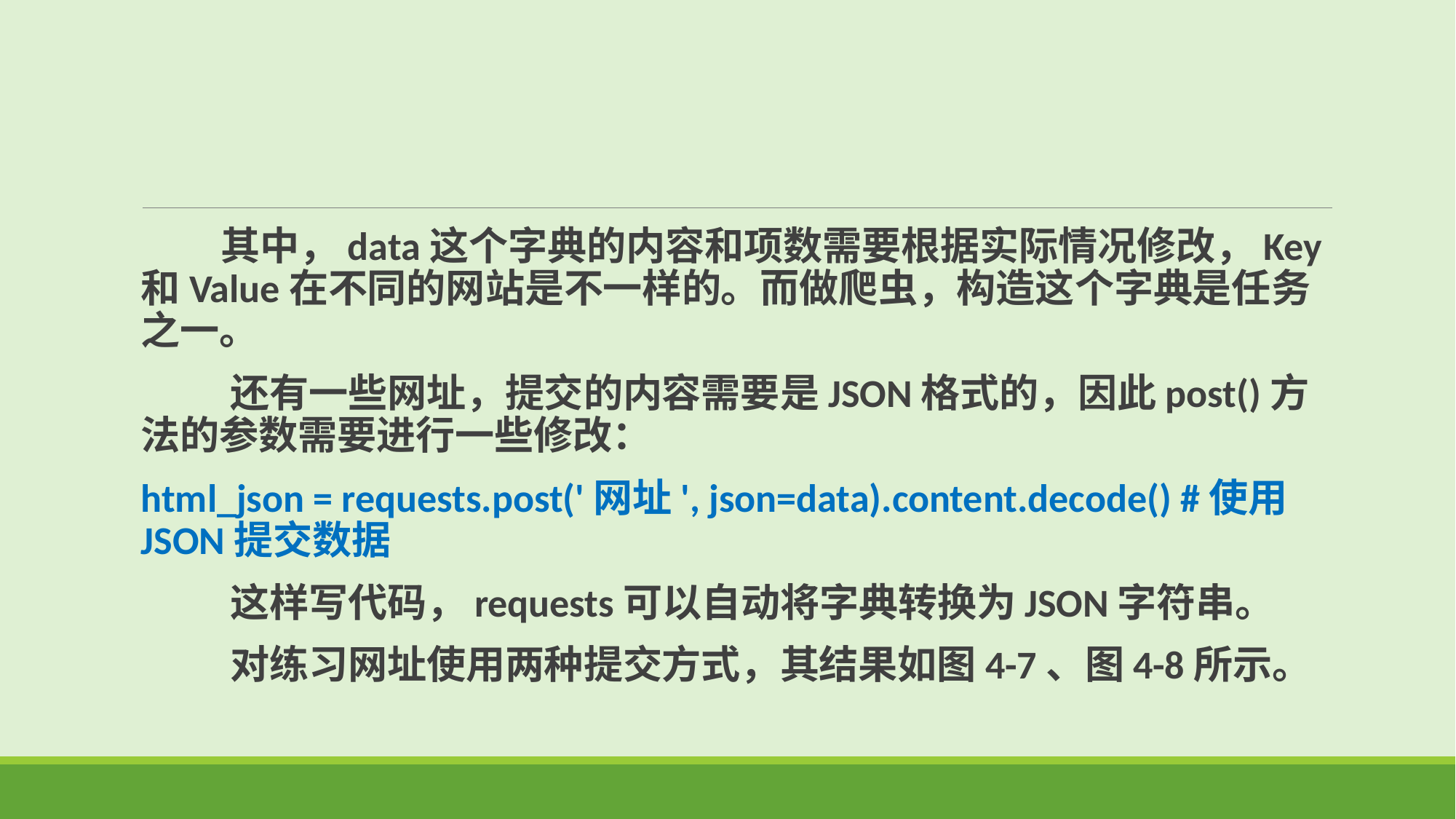

其中，data这个字典的内容和项数需要根据实际情况修改，Key和Value在不同的网站是不一样的。而做爬虫，构造这个字典是任务之一。
         还有一些网址，提交的内容需要是JSON格式的，因此post()方法的参数需要进行一些修改：
html_json = requests.post('网址', json=data).content.decode() #使用JSON提交数据
         这样写代码，requests可以自动将字典转换为JSON字符串。
         对练习网址使用两种提交方式，其结果如图4-7、图4-8所示。